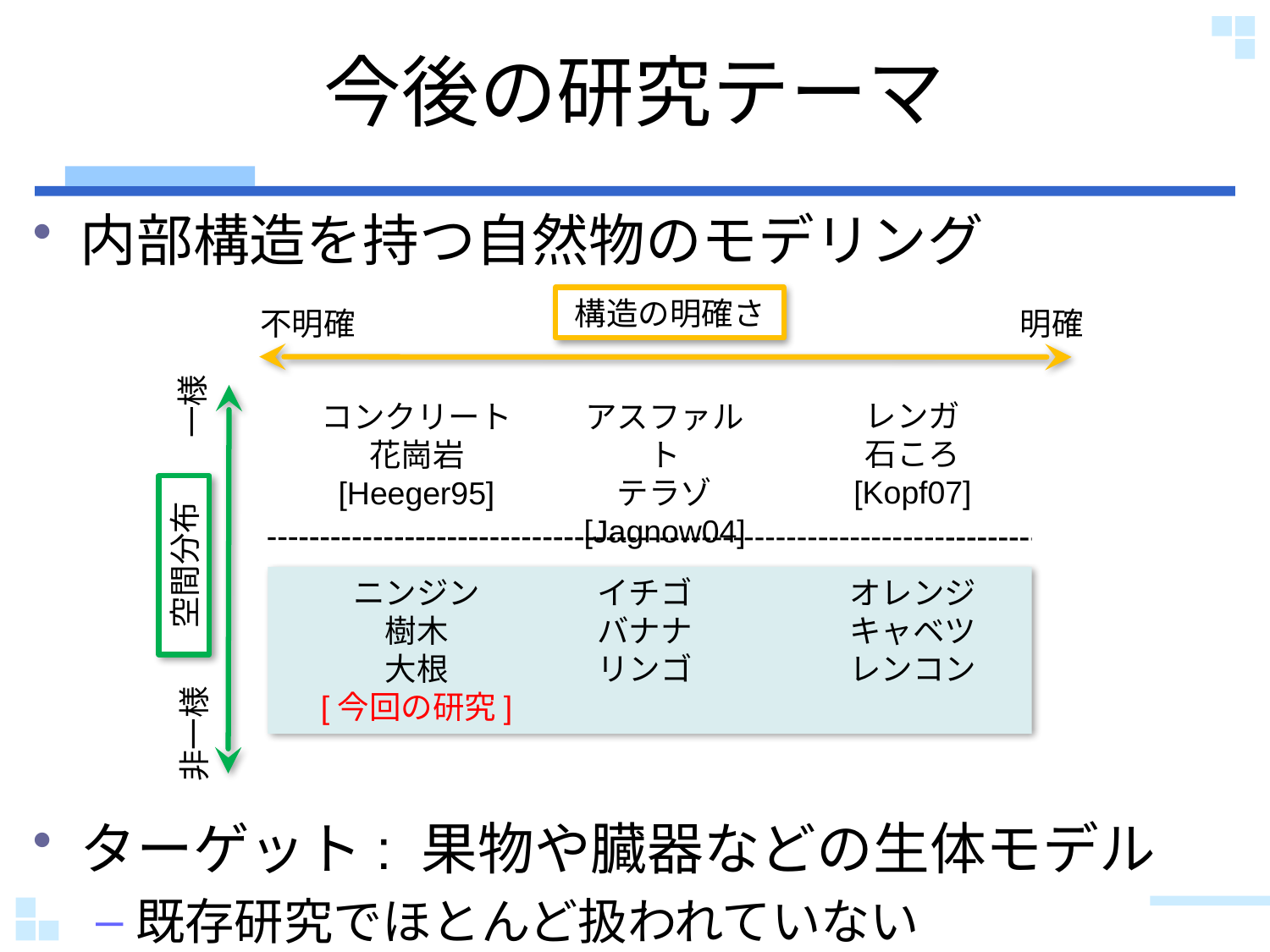

# 今後の研究テーマ
内部構造を持つ自然物のモデリング

ターゲット: 果物や臓器などの生体モデル
既存研究でほとんど扱われていない
構造の明確さ
不明確
明確
一様
レンガ
石ころ
[Kopf07]
コンクリート
花崗岩
[Heeger95]
アスファルト
テラゾ
[Jagnow04]
空間分布

ニンジン
樹木
大根
[今回の研究]
イチゴ
バナナ
リンゴ
オレンジ
キャベツ
レンコン
非一様